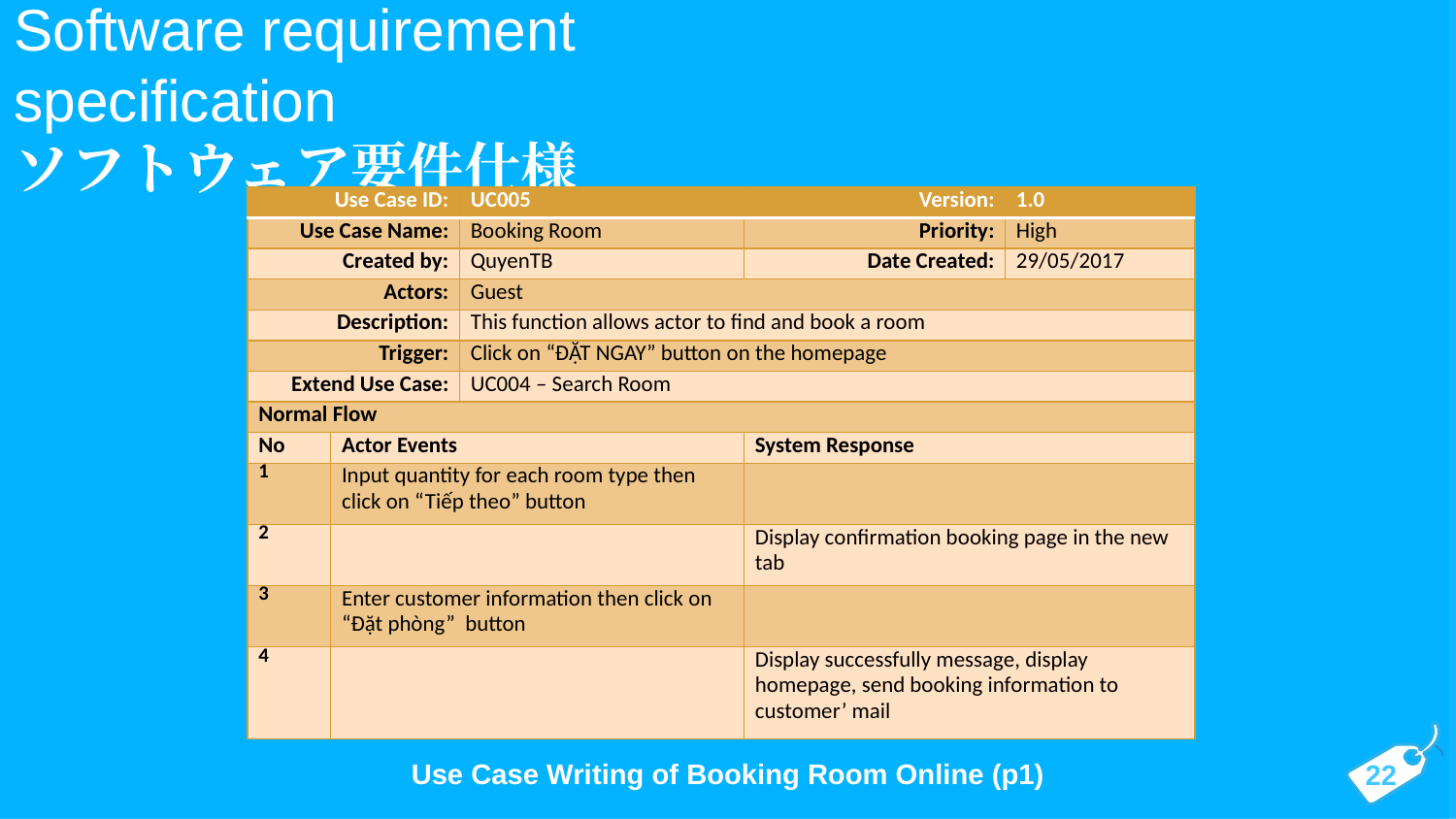

Software requirement specification
ソフトウェア要件仕様
| Use Case ID: |  | UC005 | Version: | 1.0 |
| --- | --- | --- | --- | --- |
| Use Case Name: |  | Booking Room | Priority: | High |
| Created by: |  | QuyenTB | Date Created: | 29/05/2017 |
| Actors: |  | Guest |  |  |
| Description: |  | This function allows actor to find and book a room |  |  |
| Trigger: |  | Click on “ĐẶT NGAY” button on the homepage |  |  |
| Extend Use Case: |  | UC004 – Search Room |  |  |
| Normal Flow |  |  |  |  |
| No | Actor Events |  | System Response |  |
| 1 | Input quantity for each room type then click on “Tiếp theo” button |  |  |  |
| 2 |  |  | Display confirmation booking page in the new tab |  |
| 3 | Enter customer information then click on “Đặt phòng” button |  |  |  |
| 4 |  |  | Display successfully message, display homepage, send booking information to customer’ mail |  |

Use Case Writing of Booking Room Online (p1)
22